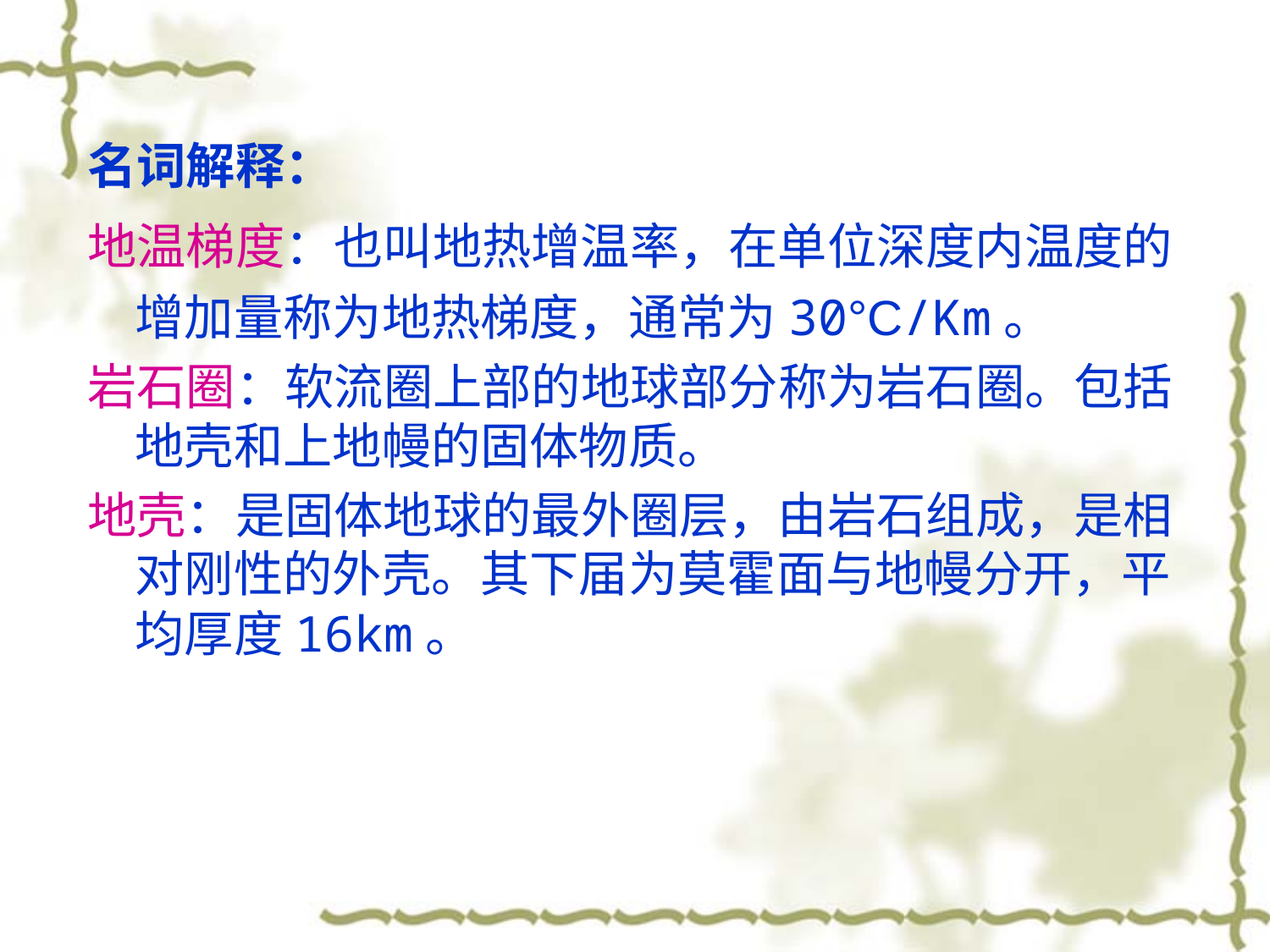

名词解释：
地温梯度：也叫地热增温率，在单位深度内温度的增加量称为地热梯度，通常为30°C/Km。
岩石圈：软流圈上部的地球部分称为岩石圈。包括地壳和上地幔的固体物质。
地壳：是固体地球的最外圈层，由岩石组成，是相对刚性的外壳。其下届为莫霍面与地幔分开，平均厚度16km。